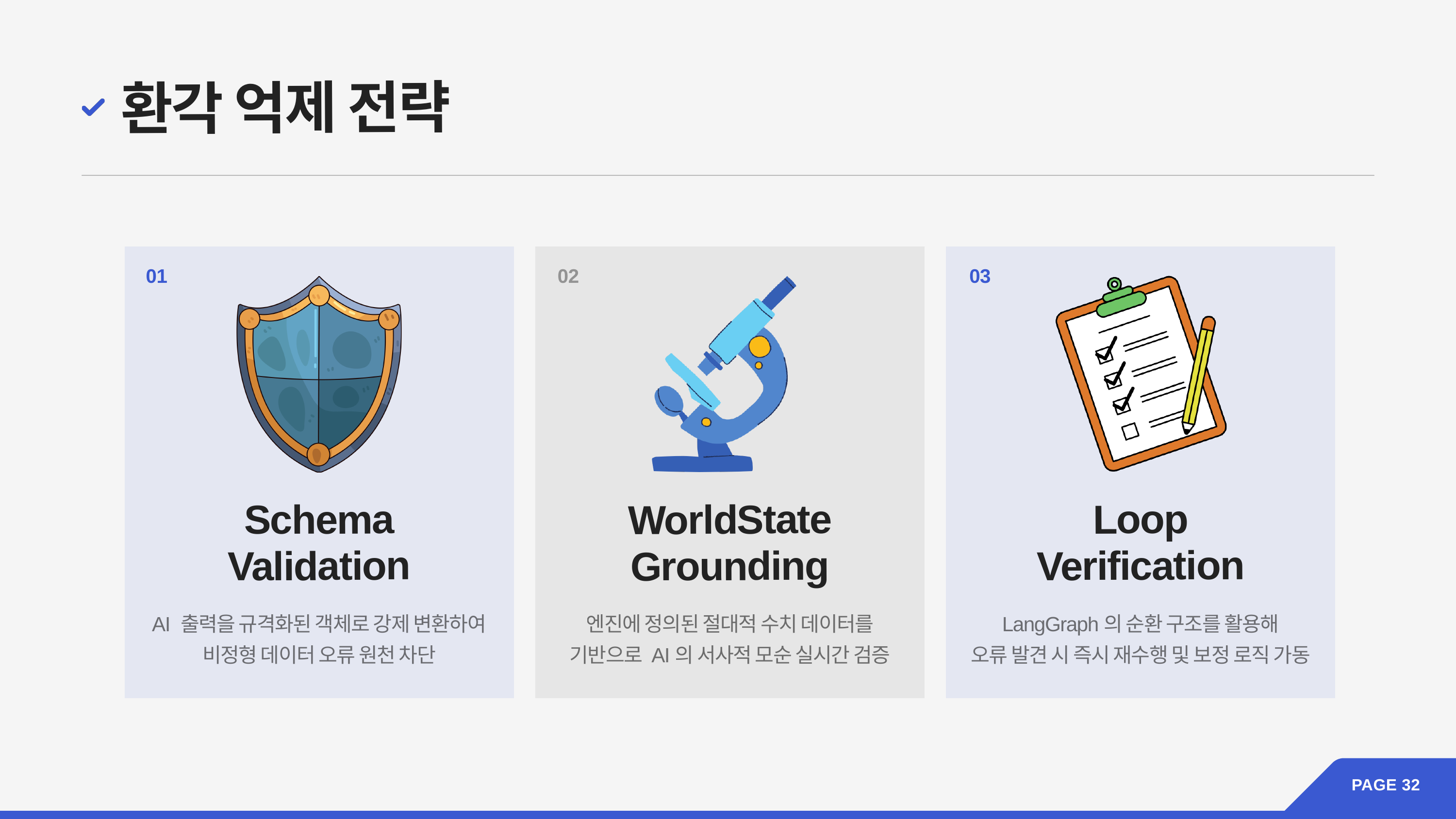

환각 억제 전략

01
02
03

Loop Verification
Schema Validation
WorldState Grounding
AI 출력을 규격화된 객체로 강제 변환하여
비정형 데이터 오류 원천 차단
엔진에 정의된 절대적 수치 데이터를
기반으로 AI의 서사적 모순 실시간 검증
LangGraph의 순환 구조를 활용해
오류 발견 시 즉시 재수행 및 보정 로직 가동

PAGE 32